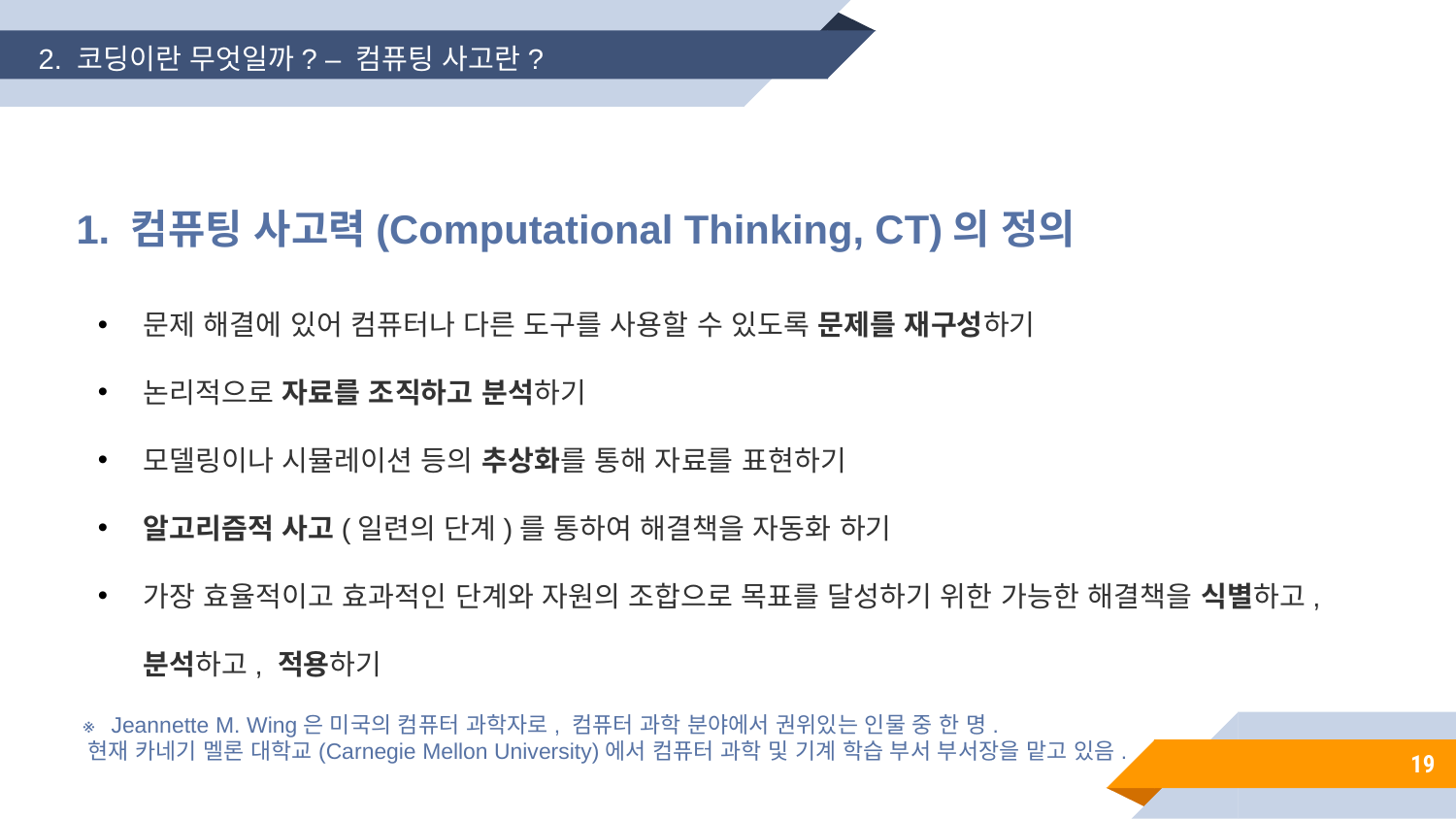

2. 코딩이란 무엇일까? – 컴퓨팅 사고란?
1. 컴퓨팅 사고력(Computational Thinking, CT)의 정의
문제 해결에 있어 컴퓨터나 다른 도구를 사용할 수 있도록 문제를 재구성하기
논리적으로 자료를 조직하고 분석하기
모델링이나 시뮬레이션 등의 추상화를 통해 자료를 표현하기
알고리즘적 사고(일련의 단계)를 통하여 해결책을 자동화 하기
가장 효율적이고 효과적인 단계와 자원의 조합으로 목표를 달성하기 위한 가능한 해결책을 식별하고, 분석하고, 적용하기
 ※ Jeannette M. Wing은 미국의 컴퓨터 과학자로, 컴퓨터 과학 분야에서 권위있는 인물 중 한 명.
 현재 카네기 멜론 대학교(Carnegie Mellon University)에서 컴퓨터 과학 및 기계 학습 부서 부서장을 맡고 있음.
19